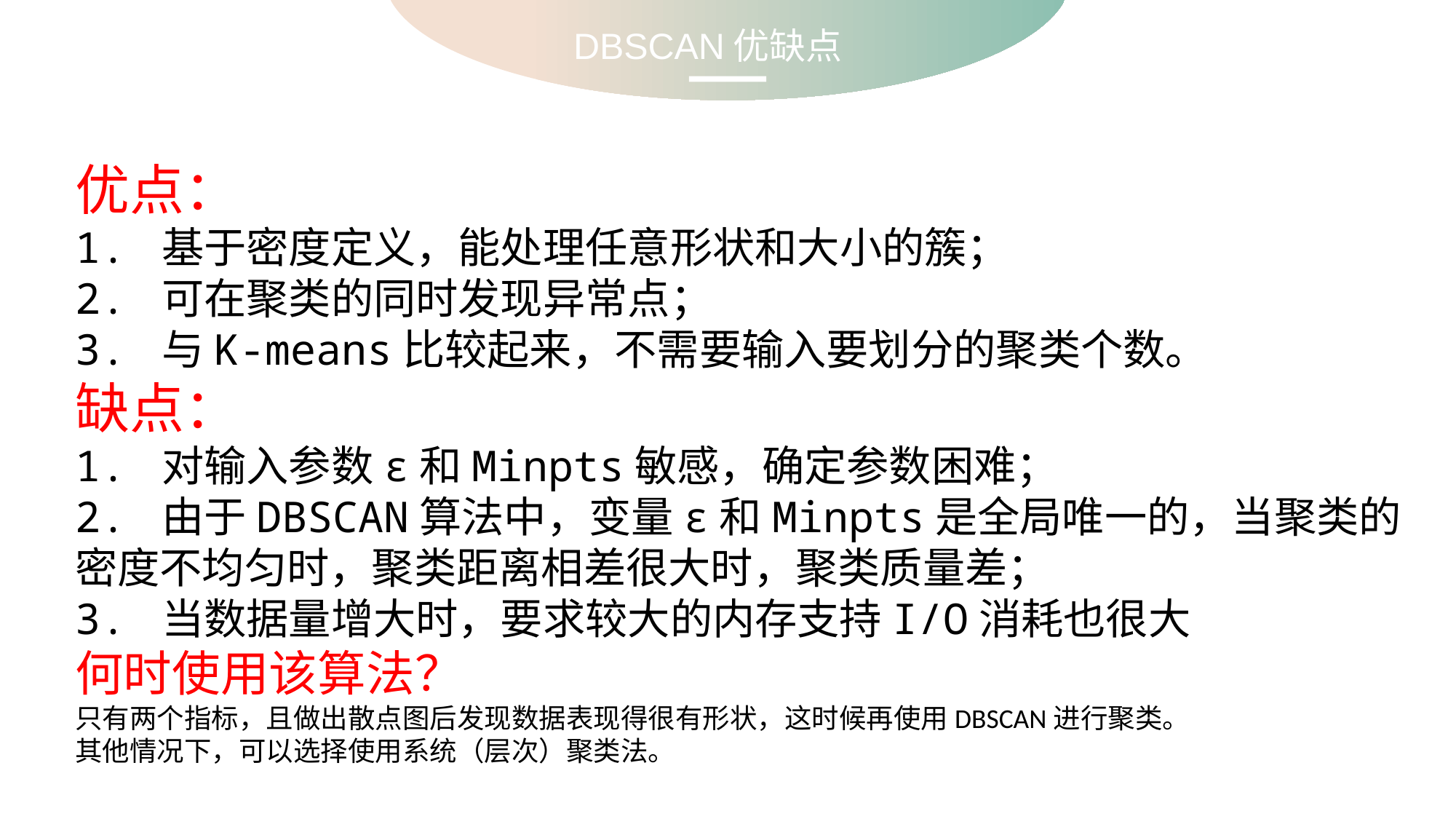

DBSCAN优缺点

优点：
1. 基于密度定义，能处理任意形状和大小的簇；
2. 可在聚类的同时发现异常点；
3. 与K-means比较起来，不需要输入要划分的聚类个数。
缺点：
1. 对输入参数ε和Minpts敏感，确定参数困难；
2. 由于DBSCAN算法中，变量ε和Minpts是全局唯一的，当聚类的密度不均匀时，聚类距离相差很大时，聚类质量差；
3. 当数据量增大时，要求较大的内存支持I/O消耗也很大
何时使用该算法？
只有两个指标，且做出散点图后发现数据表现得很有形状，这时候再使用DBSCAN进行聚类。
其他情况下，可以选择使用系统（层次）聚类法。